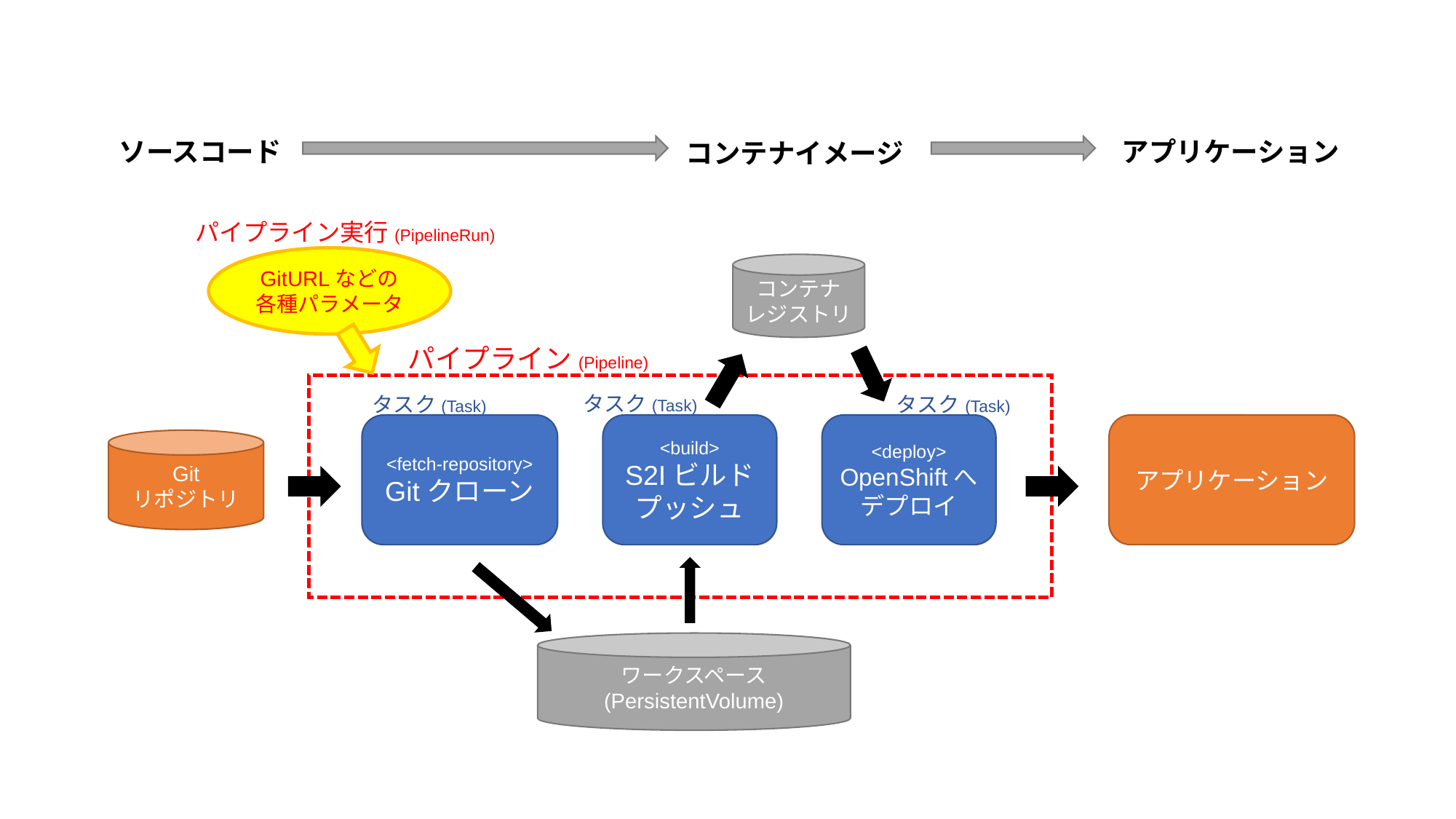

ソースコード
アプリケーション
コンテナイメージ

パイプライン実行(PipelineRun)
GitURLなどの
各種パラメータ
コンテナ
レジストリ

パイプライン(Pipeline)

タスク(Task)
タスク(Task)
タスク(Task)
<fetch-repository>
Gitクローン
<build>
S2Iビルド
プッシュ
<deploy>
OpenShiftへデプロイ
アプリケーション
Git
リポジトリ

ワークスペース
(PersistentVolume)